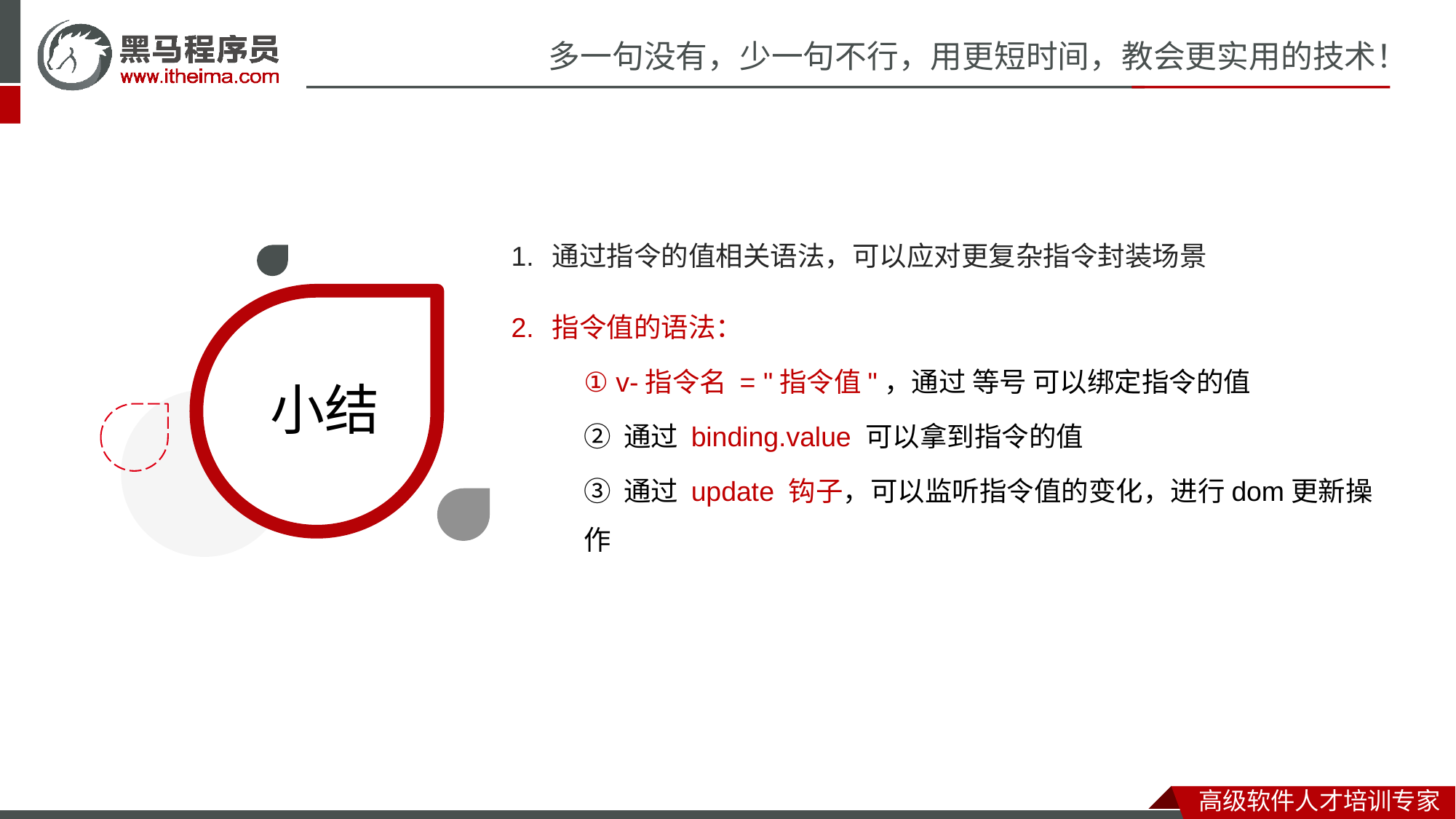

通过指令的值相关语法，可以应对更复杂指令封装场景
指令值的语法：
① v-指令名 = "指令值"，通过 等号 可以绑定指令的值
② 通过 binding.value 可以拿到指令的值
③ 通过 update 钩子，可以监听指令值的变化，进行dom更新操作